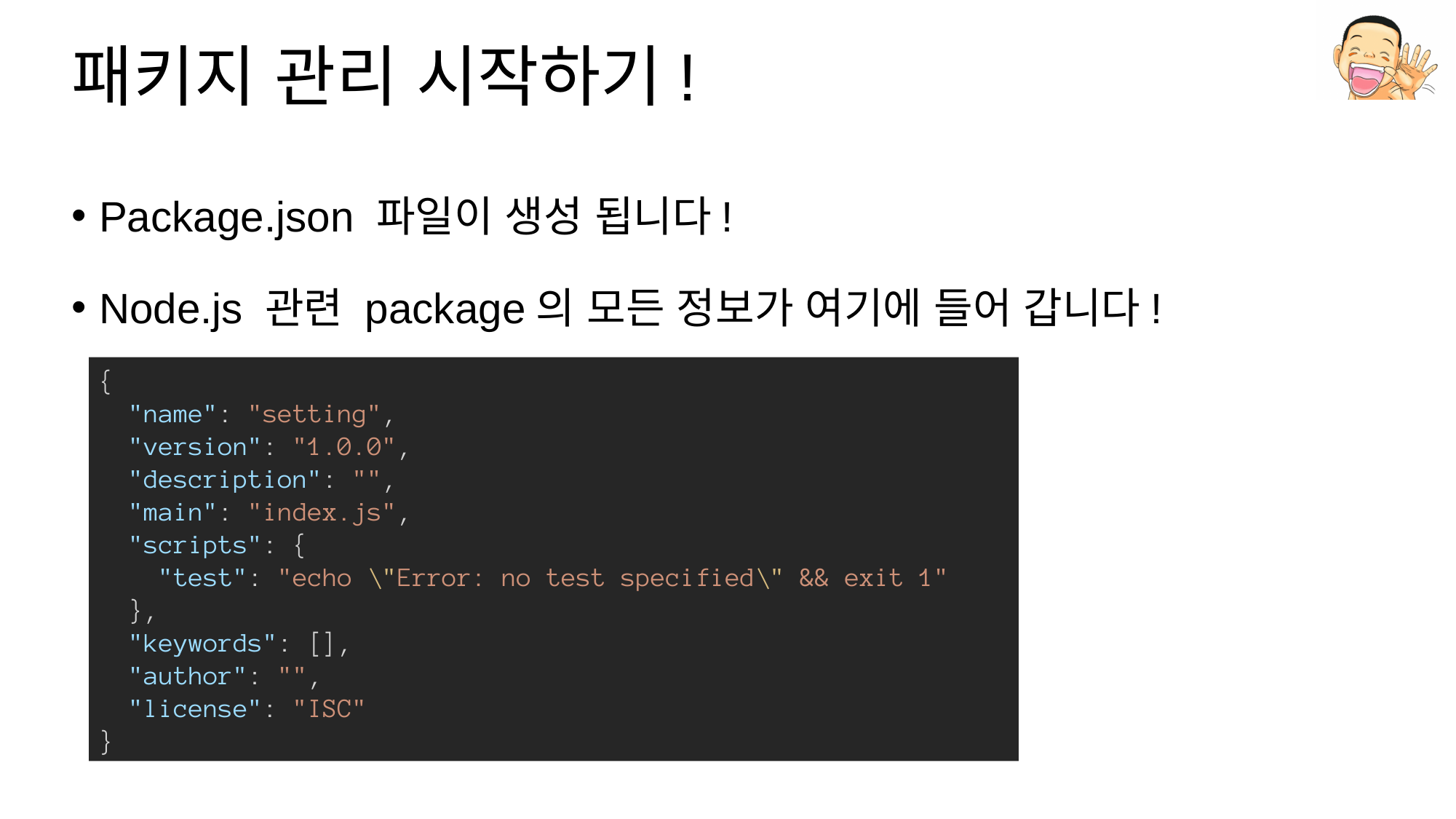

# 패키지 관리 시작하기!
Package.json 파일이 생성 됩니다!
Node.js 관련 package의 모든 정보가 여기에 들어 갑니다!

{
  "name": "setting",
  "version": "1.0.0",
  "description": "",
  "main": "index.js",
  "scripts": {
    "test": "echo \"Error: no test specified\" && exit 1"
  },
  "keywords": [],
  "author": "",
  "license": "ISC"
}